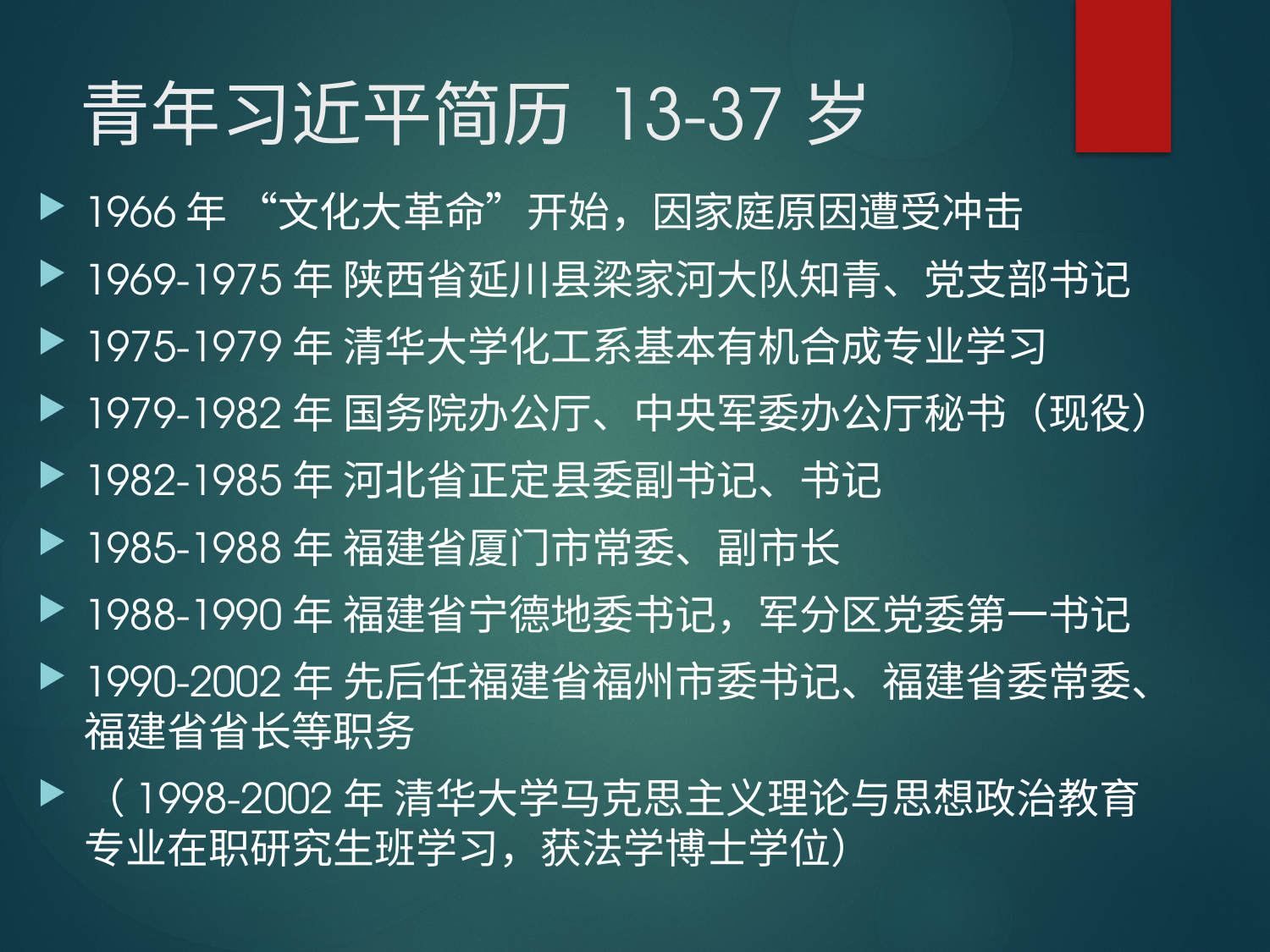

# 青年习近平简历 13-37岁
1966年 “文化大革命”开始，因家庭原因遭受冲击
1969-1975年 陕西省延川县梁家河大队知青、党支部书记
1975-1979年 清华大学化工系基本有机合成专业学习
1979-1982年 国务院办公厅、中央军委办公厅秘书（现役）
1982-1985年 河北省正定县委副书记、书记
1985-1988年 福建省厦门市常委、副市长
1988-1990年 福建省宁德地委书记，军分区党委第一书记
1990-2002年 先后任福建省福州市委书记、福建省委常委、福建省省长等职务
（1998-2002年 清华大学马克思主义理论与思想政治教育专业在职研究生班学习，获法学博士学位）